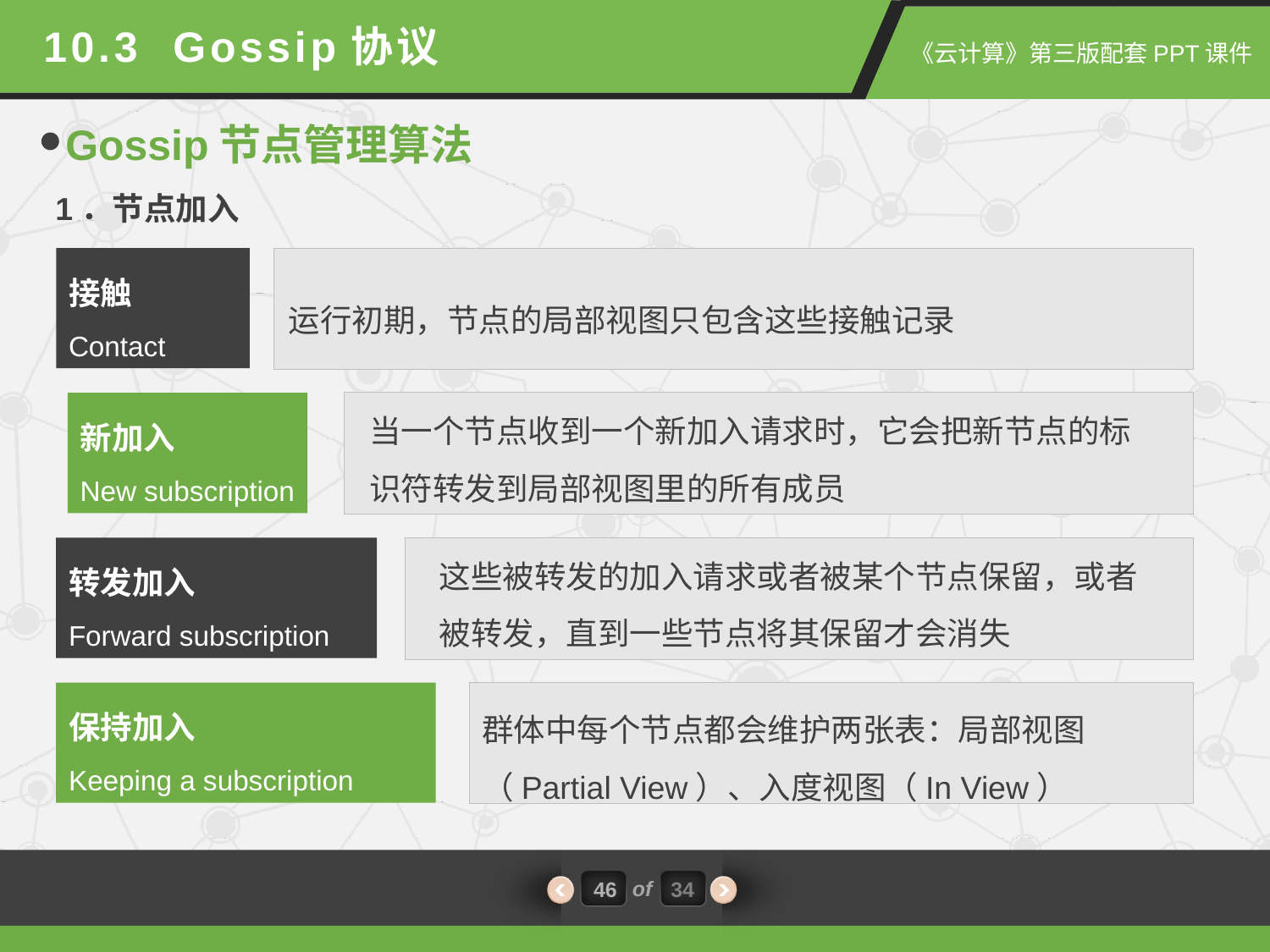

10.3  Gossip协议
Gossip节点管理算法

1．节点加入
接触
Contact

运行初期，节点的局部视图只包含这些接触记录
当一个节点收到一个新加入请求时，它会把新节点的标识符转发到局部视图里的所有成员

新加入
New subscription
这些被转发的加入请求或者被某个节点保留，或者被转发，直到一些节点将其保留才会消失

转发加入
Forward subscription

保持加入
Keeping a subscription
群体中每个节点都会维护两张表：局部视图（Partial View）、入度视图（In View）
46